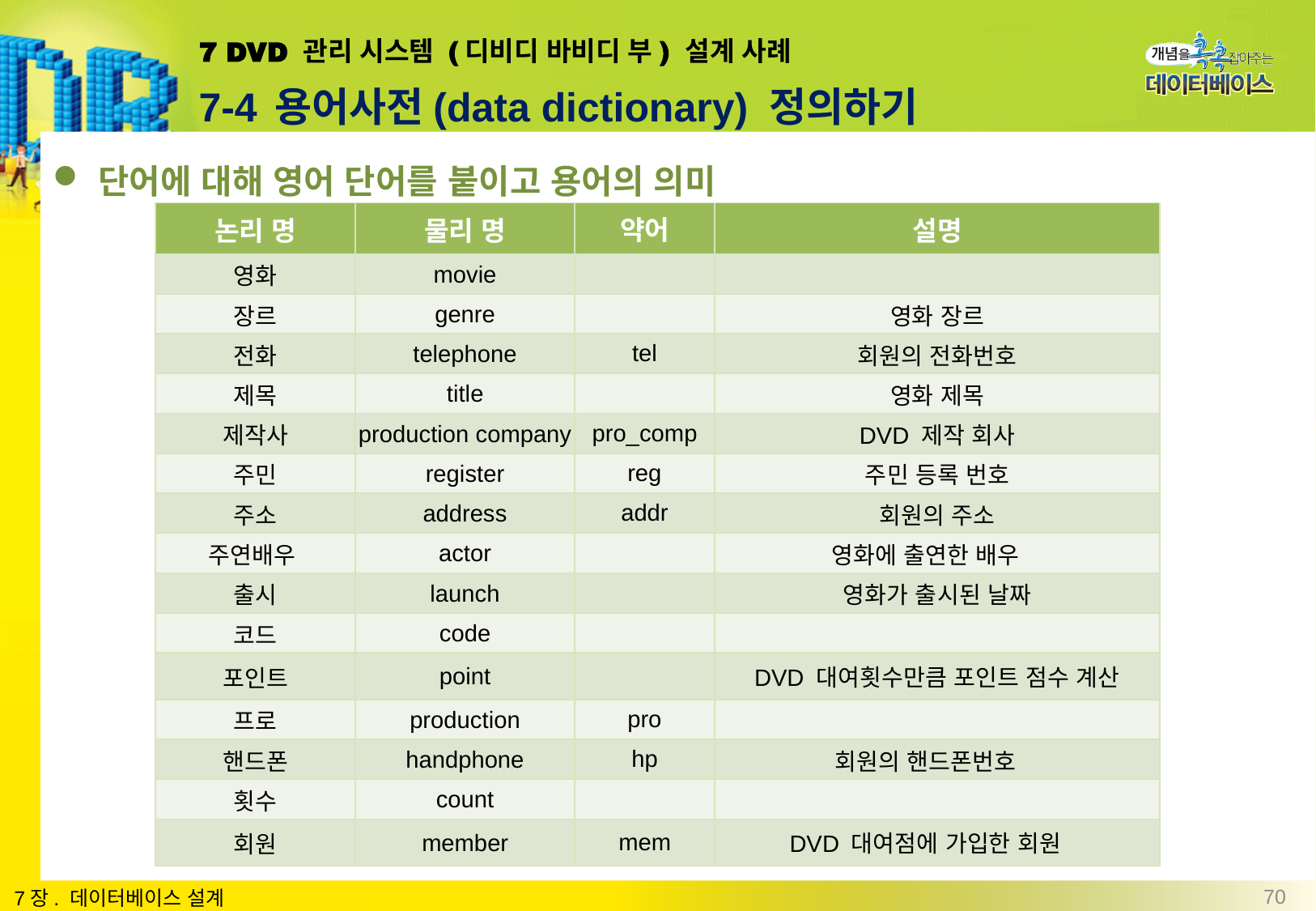

# 7 DVD 관리 시스템 (디비디 바비디 부) 설계 사례
7-4 용어사전(data dictionary) 정의하기
단어에 대해 영어 단어를 붙이고 용어의 의미
| 논리 명 | 물리 명 | 약어 | 설명 |
| --- | --- | --- | --- |
| 영화 | movie |  |  |
| 장르 | genre |  | 영화 장르 |
| 전화 | telephone | tel | 회원의 전화번호 |
| 제목 | title |  | 영화 제목 |
| 제작사 | production company | pro\_comp | DVD 제작 회사 |
| 주민 | register | reg | 주민 등록 번호 |
| 주소 | address | addr | 회원의 주소 |
| 주연배우 | actor |  | 영화에 출연한 배우 |
| 출시 | launch |  | 영화가 출시된 날짜 |
| 코드 | code |  |  |
| 포인트 | point |  | DVD 대여횟수만큼 포인트 점수 계산 |
| 프로 | production | pro |  |
| 핸드폰 | handphone | hp | 회원의 핸드폰번호 |
| 횟수 | count |  |  |
| 회원 | member | mem | DVD 대여점에 가입한 회원 |
70